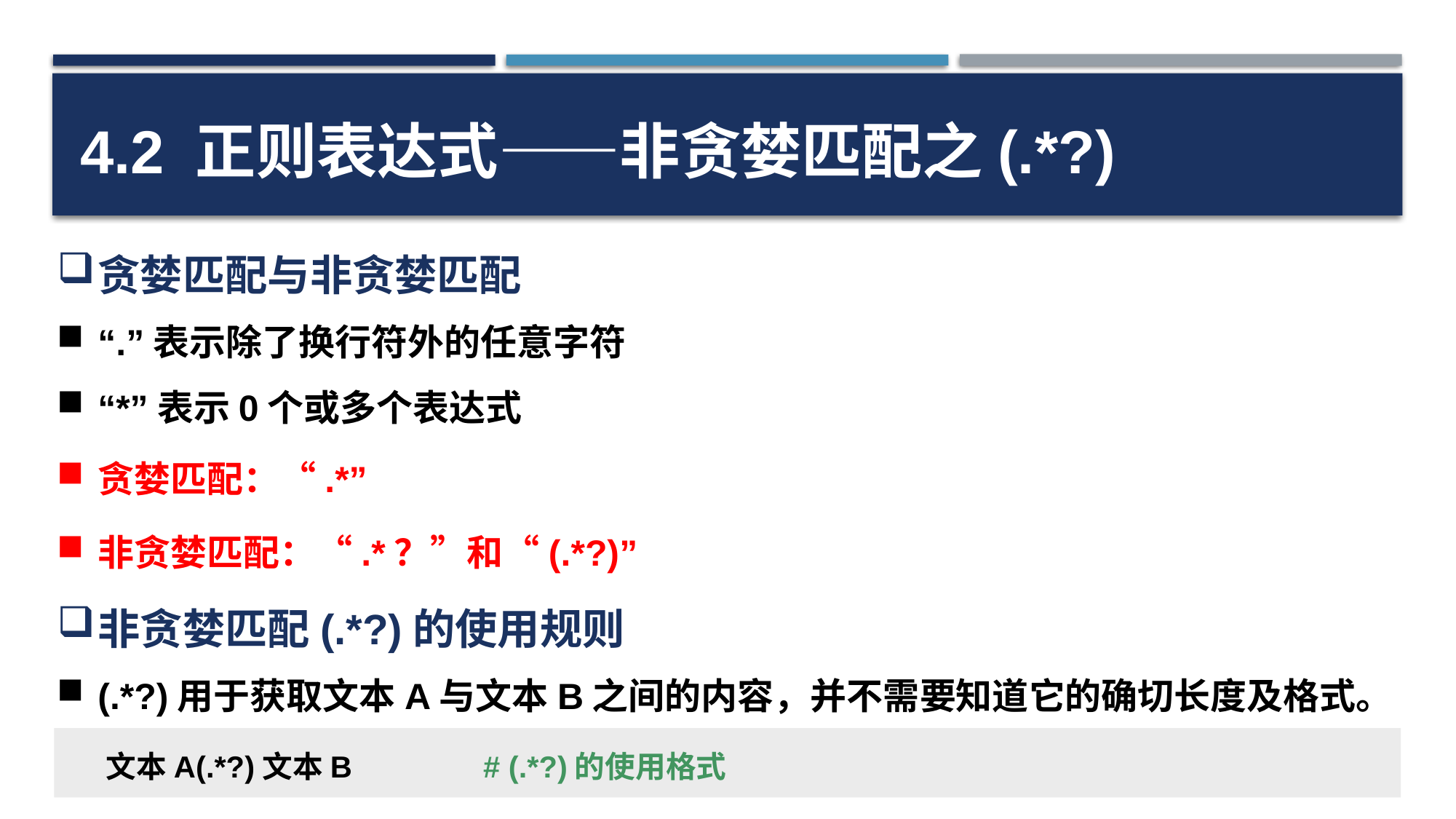

4.2 正则表达式——非贪婪匹配之(.*?)
贪婪匹配与非贪婪匹配
“.”表示除了换行符外的任意字符
“*”表示0个或多个表达式
贪婪匹配：“.*”
非贪婪匹配：“.*？”和“(.*?)”
非贪婪匹配(.*?)的使用规则
(.*?)用于获取文本A与文本B之间的内容，并不需要知道它的确切长度及格式。
37

文本A(.*?)文本B
# (.*?)的使用格式